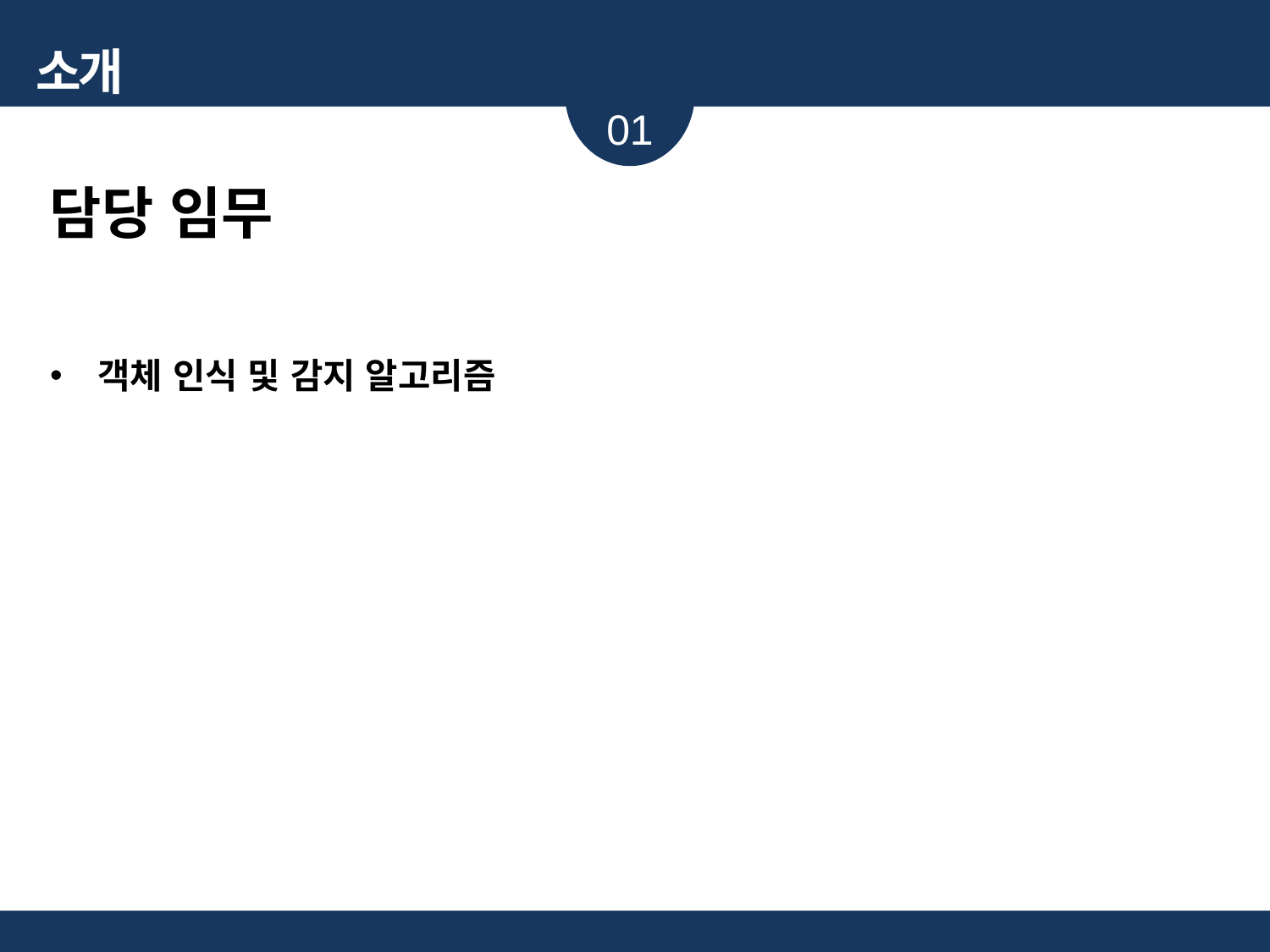

소개
01

담당 임무
객체 인식 및 감지 알고리즘